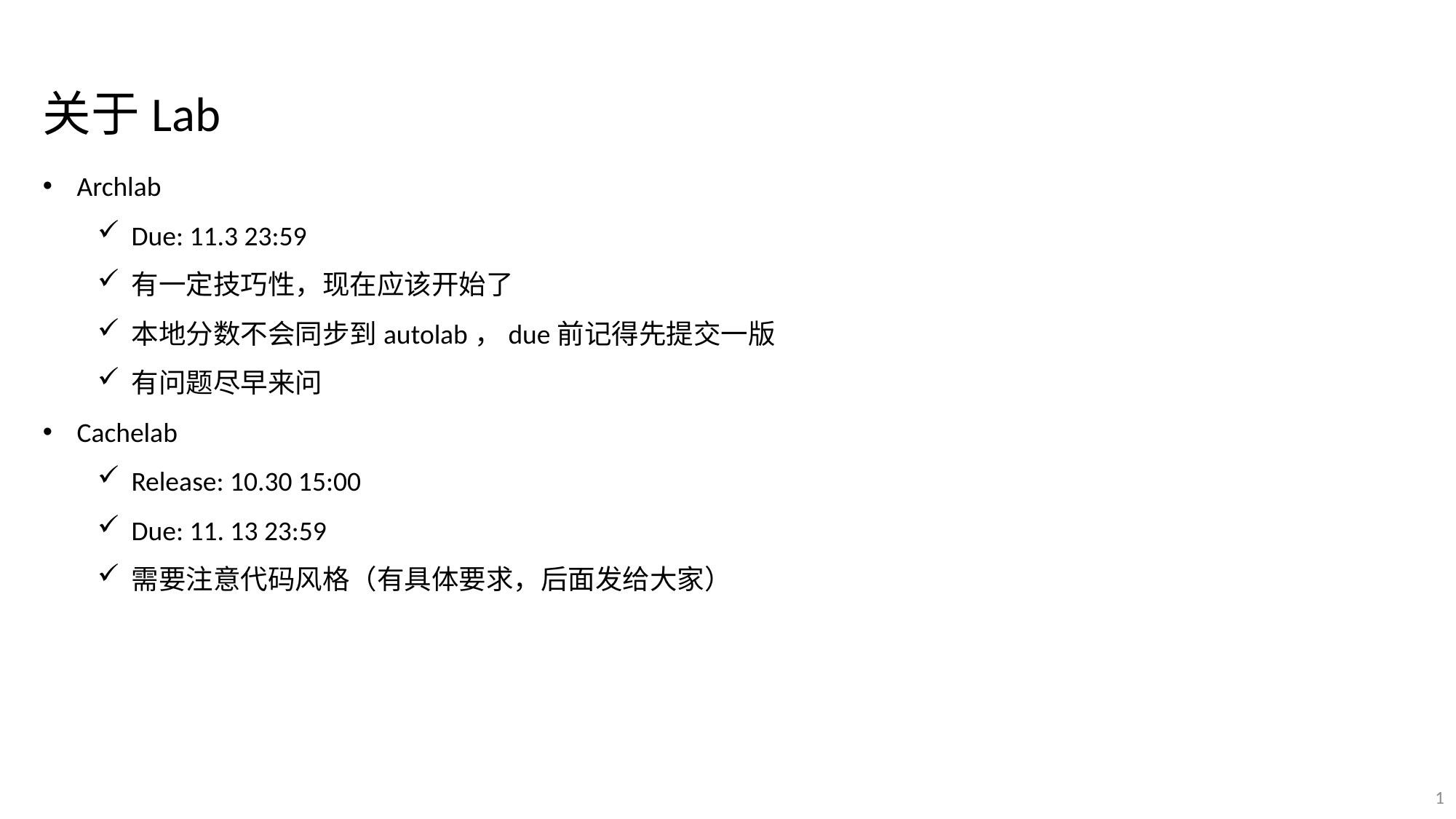

关于Lab
Archlab
Due: 11.3 23:59
有一定技巧性，现在应该开始了
本地分数不会同步到autolab，due前记得先提交一版
有问题尽早来问
Cachelab
Release: 10.30 15:00
Due: 11. 13 23:59
需要注意代码风格（有具体要求，后面发给大家）
1